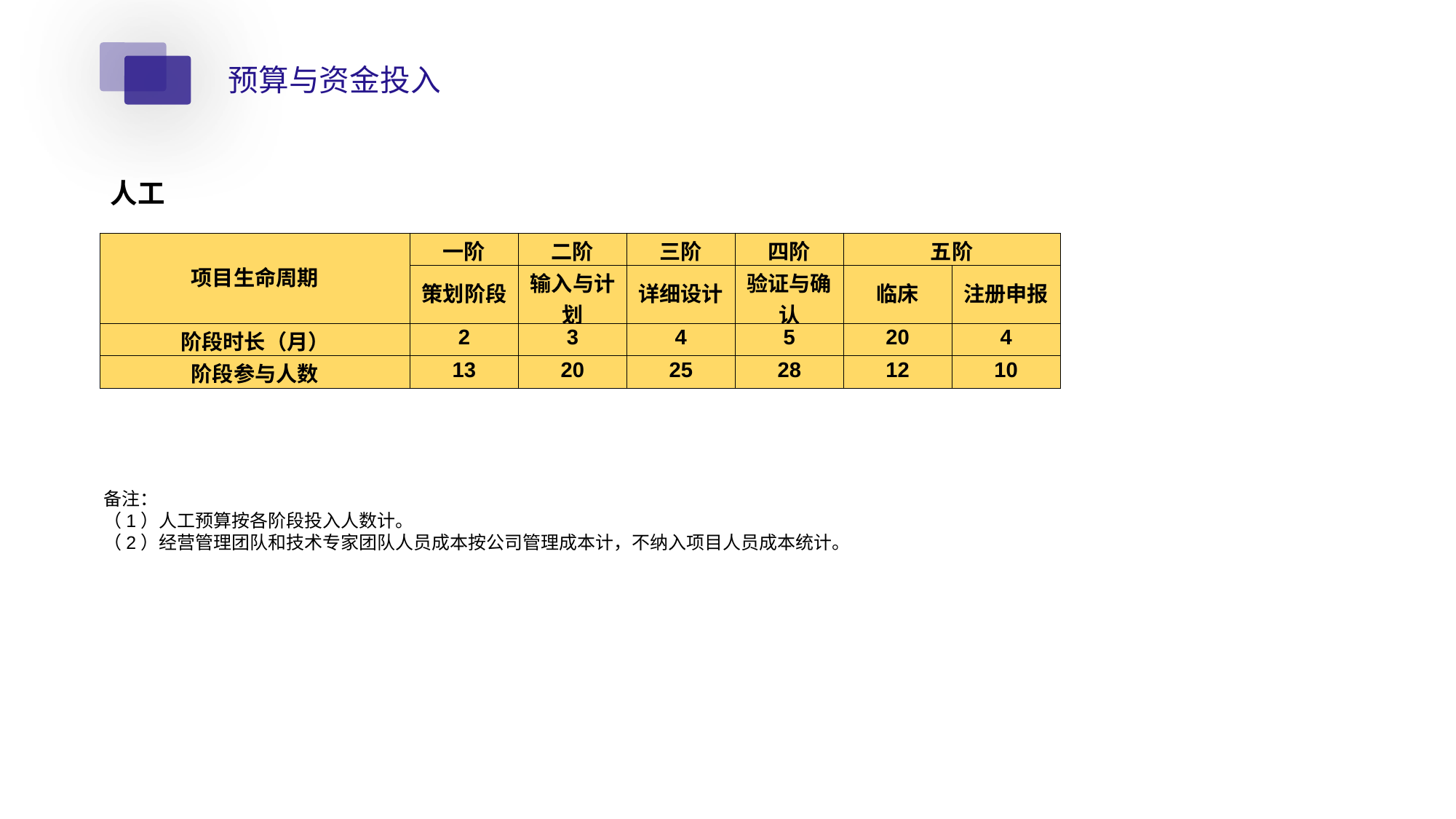

预算与资金投入
人工
| 项目生命周期 | 一阶 | 二阶 | 三阶 | 四阶 | 五阶 |  |
| --- | --- | --- | --- | --- | --- | --- |
|  | 策划阶段 | 输入与计划 | 详细设计 | 验证与确认 | 临床 | 注册申报 |
| 阶段时长（月） | 2 | 3 | 4 | 5 | 20 | 4 |
| 阶段参与人数 | 13 | 20 | 25 | 28 | 12 | 10 |
备注：
（1）人工预算按各阶段投入人数计。
（2）经营管理团队和技术专家团队人员成本按公司管理成本计，不纳入项目人员成本统计。